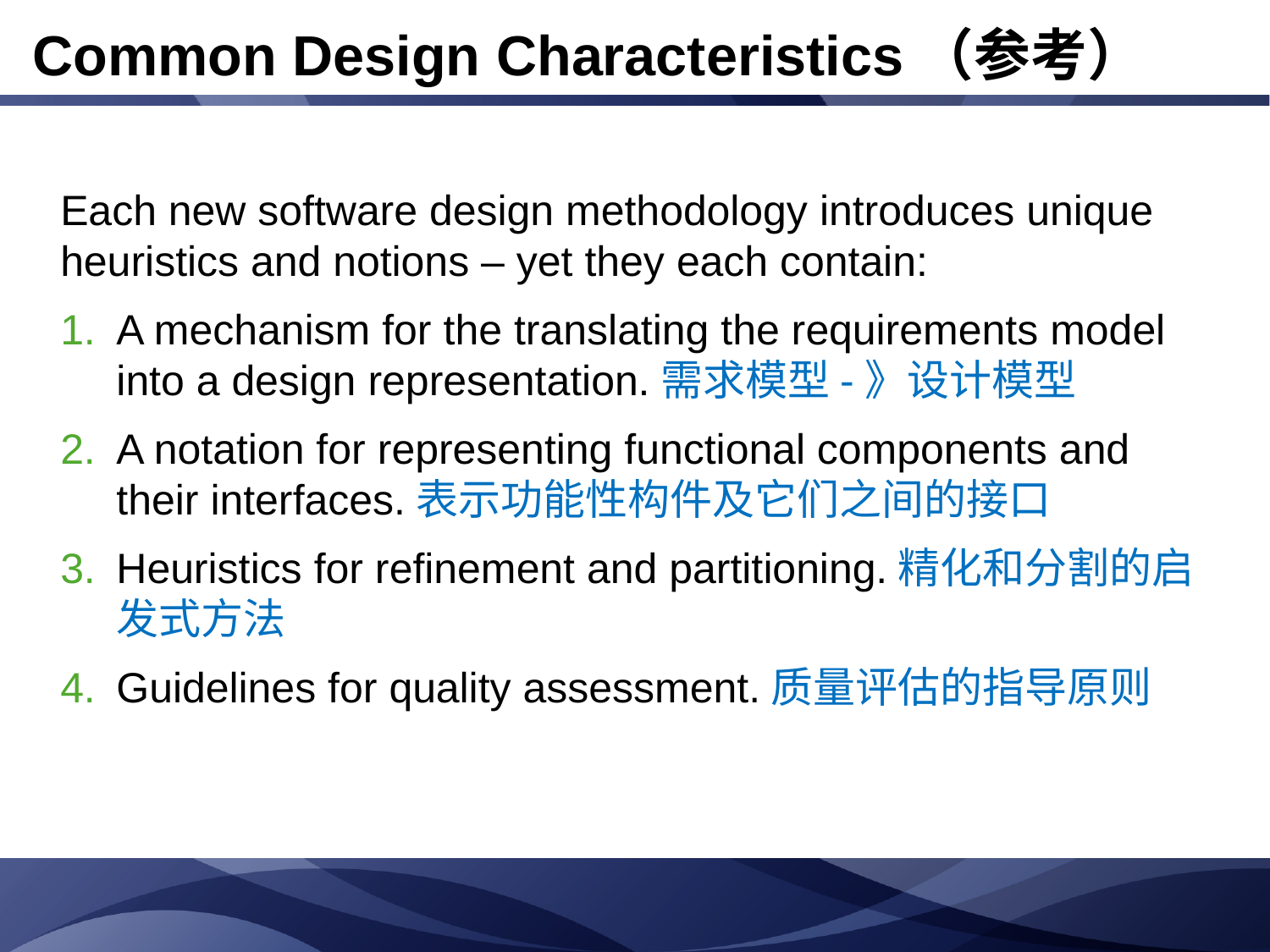

# Common Design Characteristics（参考）
Each new software design methodology introduces unique heuristics and notions – yet they each contain:
A mechanism for the translating the requirements model into a design representation.需求模型-》设计模型
A notation for representing functional components and their interfaces.表示功能性构件及它们之间的接口
Heuristics for refinement and partitioning.精化和分割的启发式方法
Guidelines for quality assessment.质量评估的指导原则

20